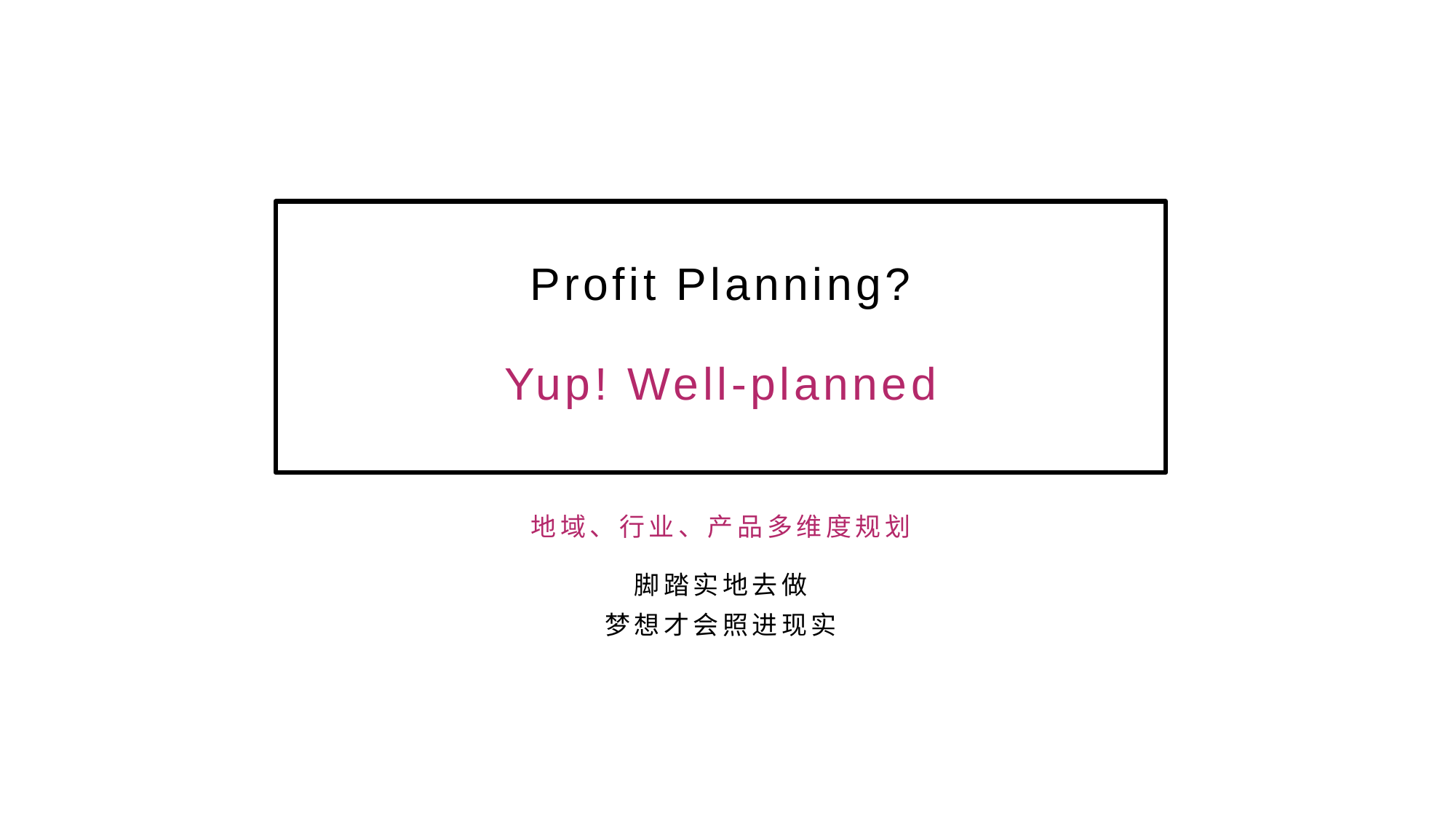

Profit Planning?
Yup! Well-planned
地域、行业、产品多维度规划
脚踏实地去做
梦想才会照进现实